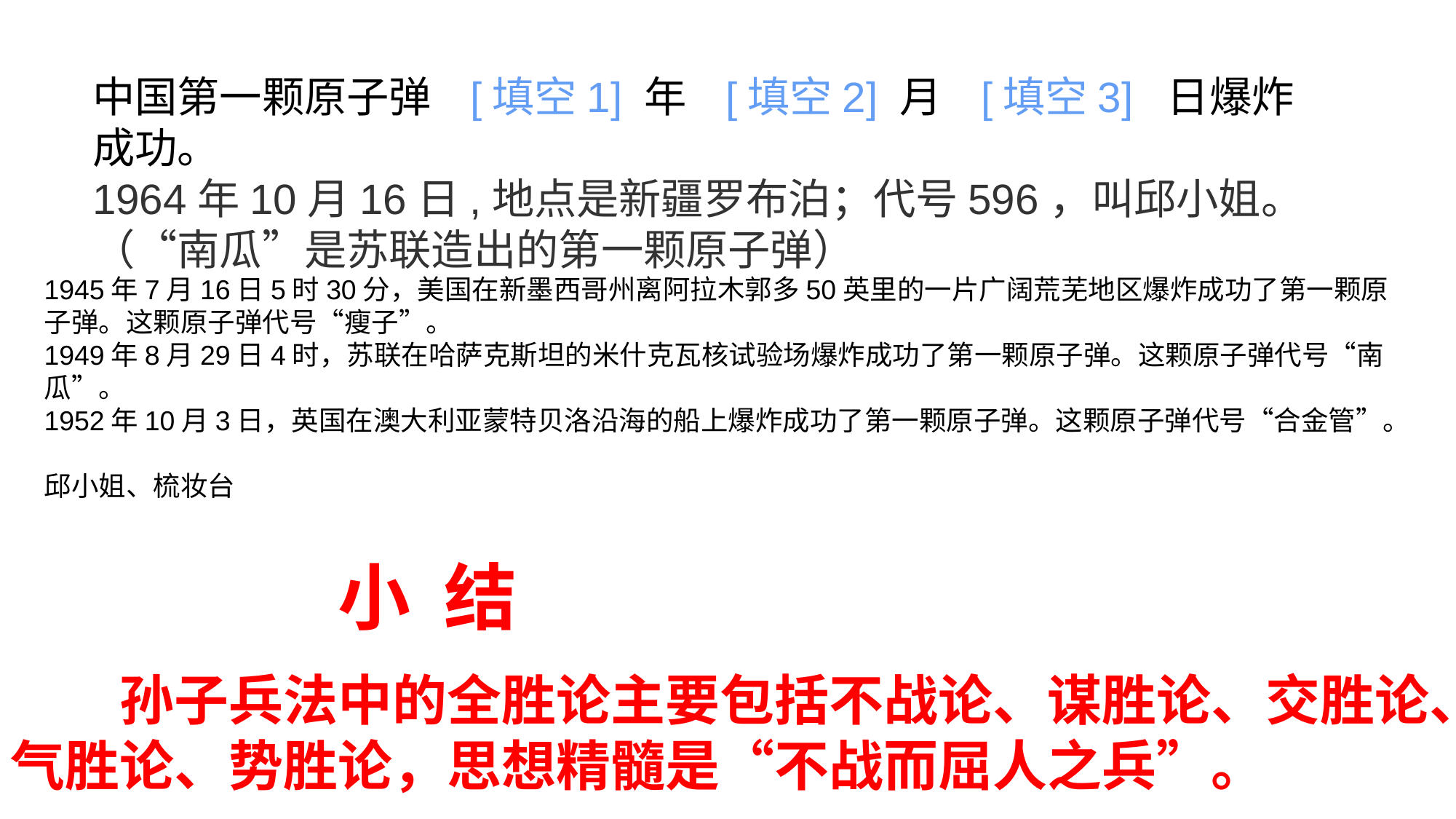

答案解析

中国第一颗原子弹   [填空1] 年   [填空2] 月   [填空3]  日爆炸成功。
1964年10月16日,地点是新疆罗布泊；代号596，叫邱小姐。（“南瓜”是苏联造出的第一颗原子弹）
此处添加答案解析
1945年7月16日5时30分，美国在新墨西哥州离阿拉木郭多50英里的一片广阔荒芜地区爆炸成功了第一颗原子弹。这颗原子弹代号“瘦子”。
1949年8月29日4时，苏联在哈萨克斯坦的米什克瓦核试验场爆炸成功了第一颗原子弹。这颗原子弹代号“南瓜”。
1952年10月3日，英国在澳大利亚蒙特贝洛沿海的船上爆炸成功了第一颗原子弹。这颗原子弹代号“合金管”。

邱小姐、梳妆台
 			小  结
	孙子兵法中的全胜论主要包括不战论、谋胜论、交胜论、气胜论、势胜论，思想精髓是“不战而屈人之兵”。
可为此题添加文本、图片、公式等解析，且需将内容全部放在本区域内。正常使用需3.0以上版本